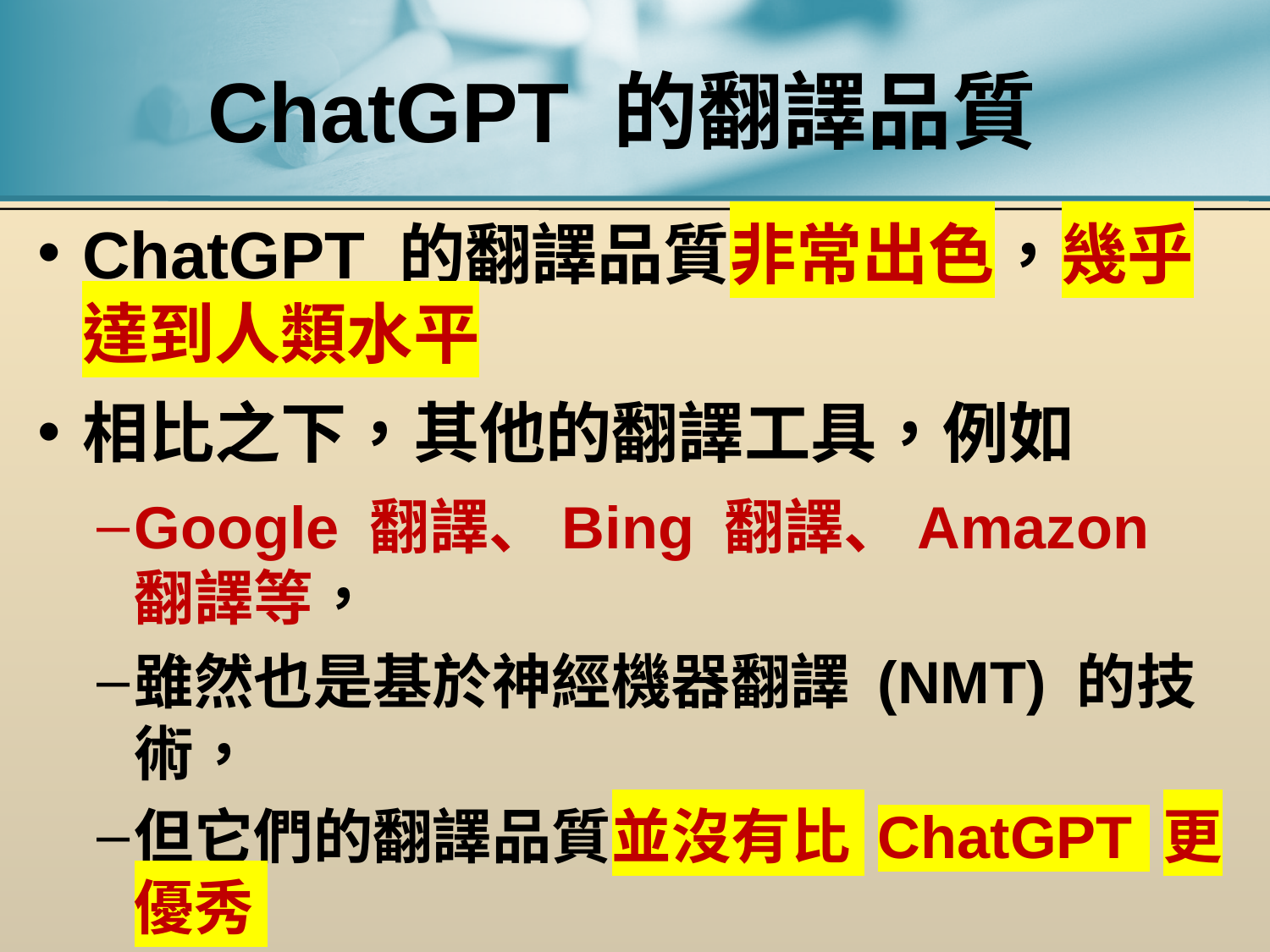

# ChatGPT 的翻譯品質
ChatGPT 的翻譯品質非常出色，幾乎達到人類水平
相比之下，其他的翻譯工具，例如
Google 翻譯、Bing 翻譯、Amazon 翻譯等，
雖然也是基於神經機器翻譯 (NMT) 的技術，
但它們的翻譯品質並沒有比 ChatGPT 更優秀